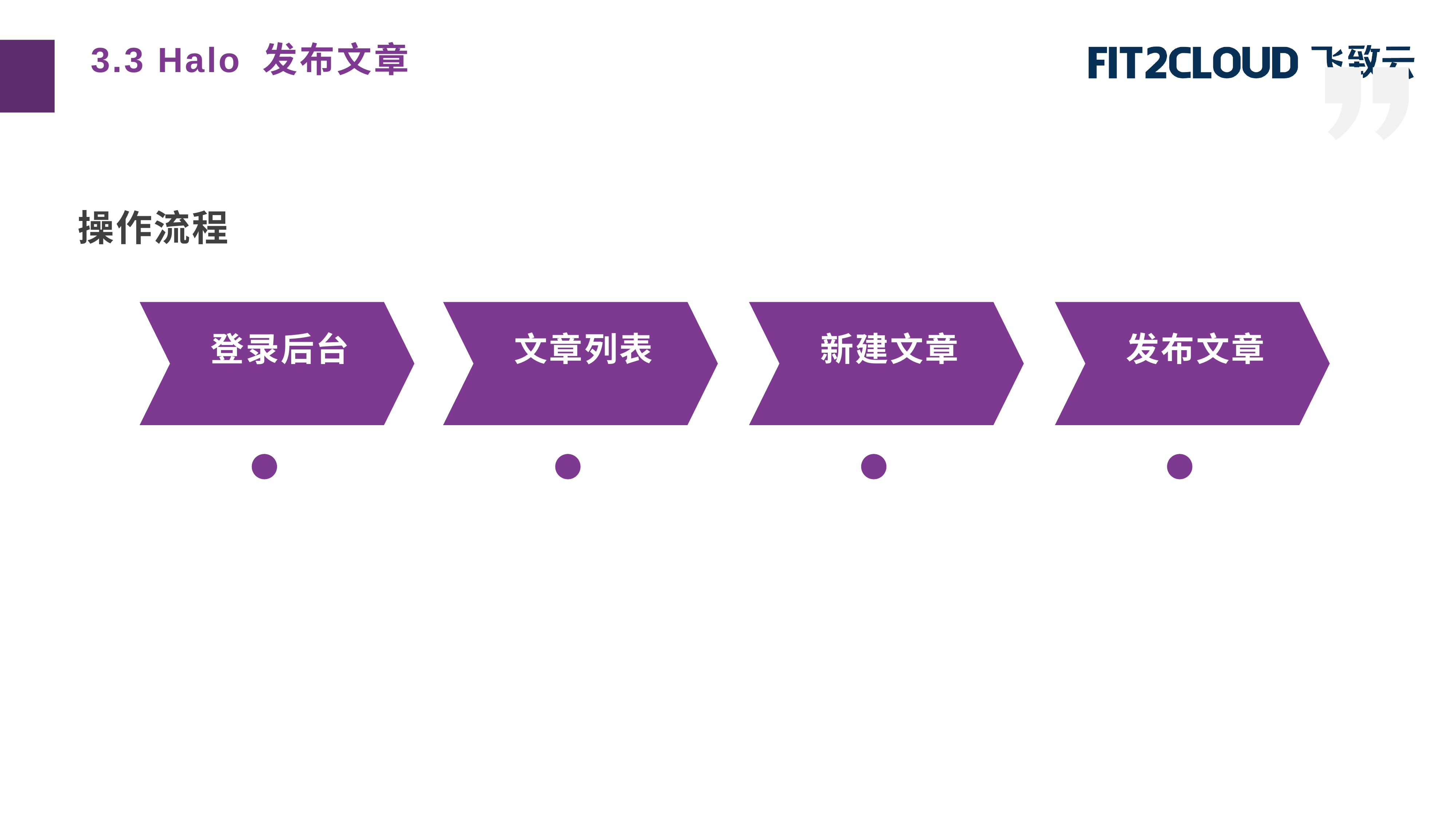

3.3 Halo 发布文章

操作流程

登录后台
文章列表
新建文章
发布文章